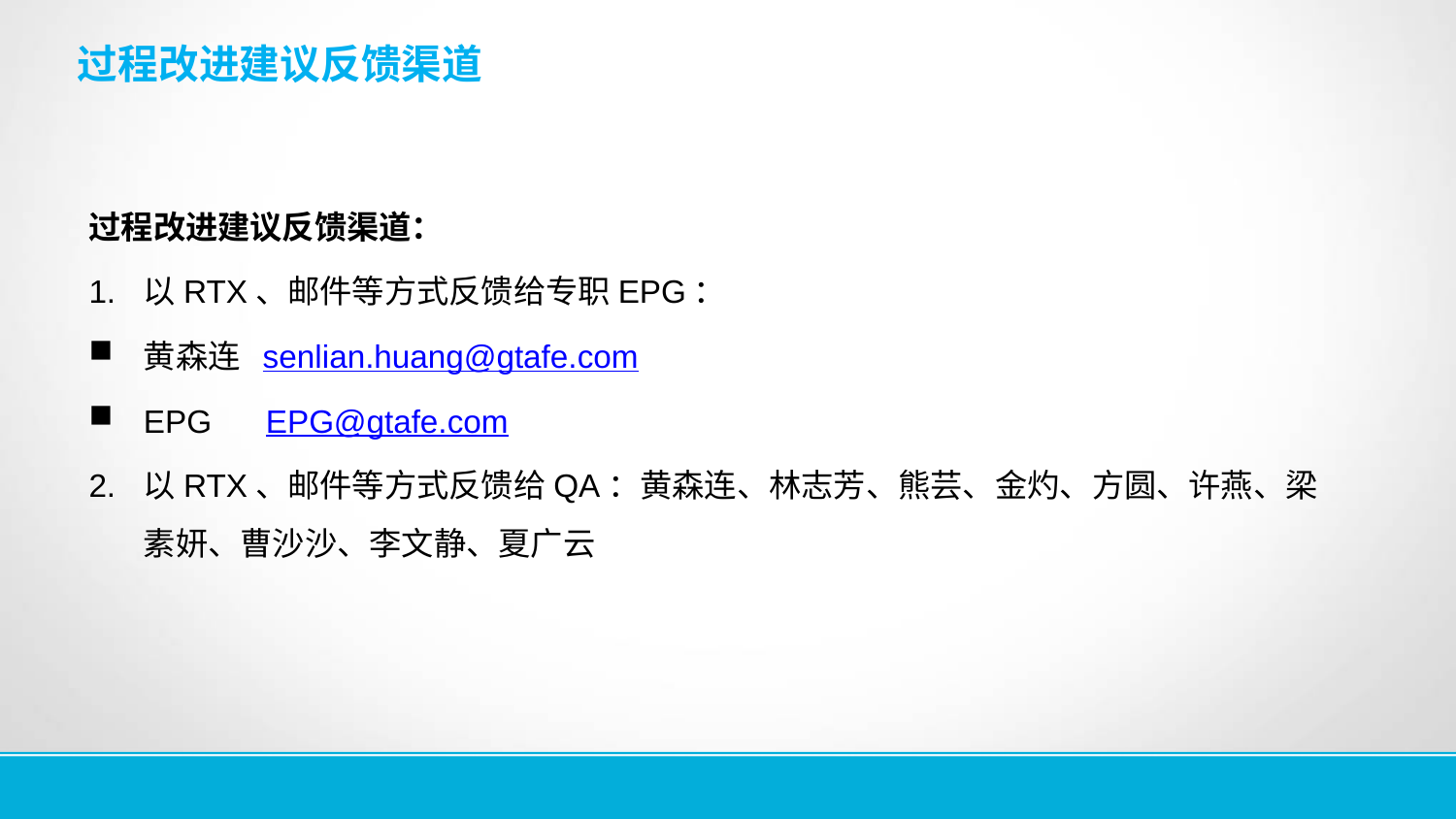

过程改进建议反馈渠道
过程改进建议反馈渠道：
以RTX、邮件等方式反馈给专职EPG：
黄森连  senlian.huang@gtafe.com
EPG      EPG@gtafe.com
以RTX、邮件等方式反馈给QA：黄森连、林志芳、熊芸、金灼、方圆、许燕、梁素妍、曹沙沙、李文静、夏广云